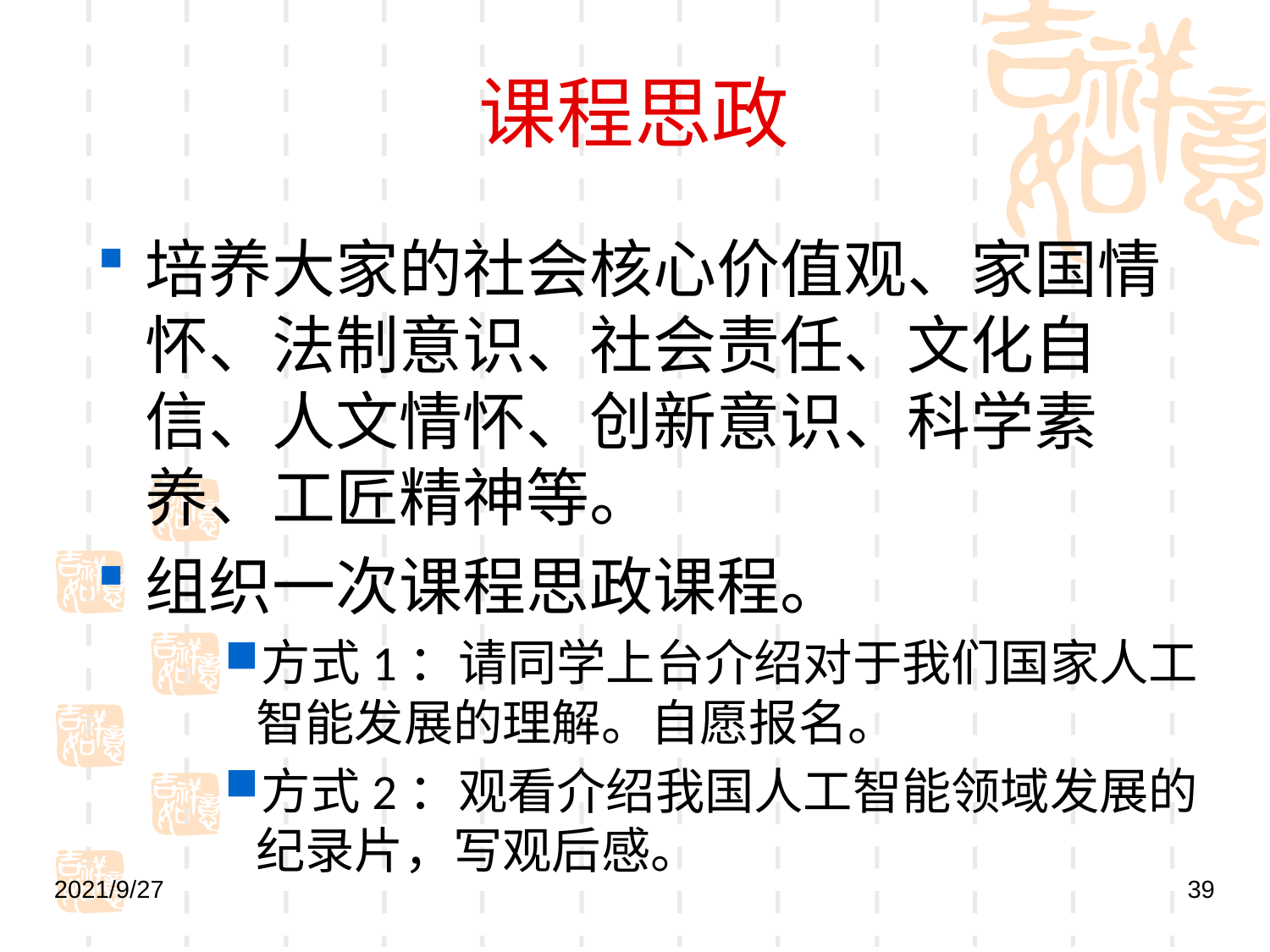

# 课程思政
培养大家的社会核心价值观、家国情怀、法制意识、社会责任、文化自信、人文情怀、创新意识、科学素养、工匠精神等。
组织一次课程思政课程。
方式1：请同学上台介绍对于我们国家人工智能发展的理解。自愿报名。
方式2：观看介绍我国人工智能领域发展的纪录片，写观后感。
2021/9/27
39